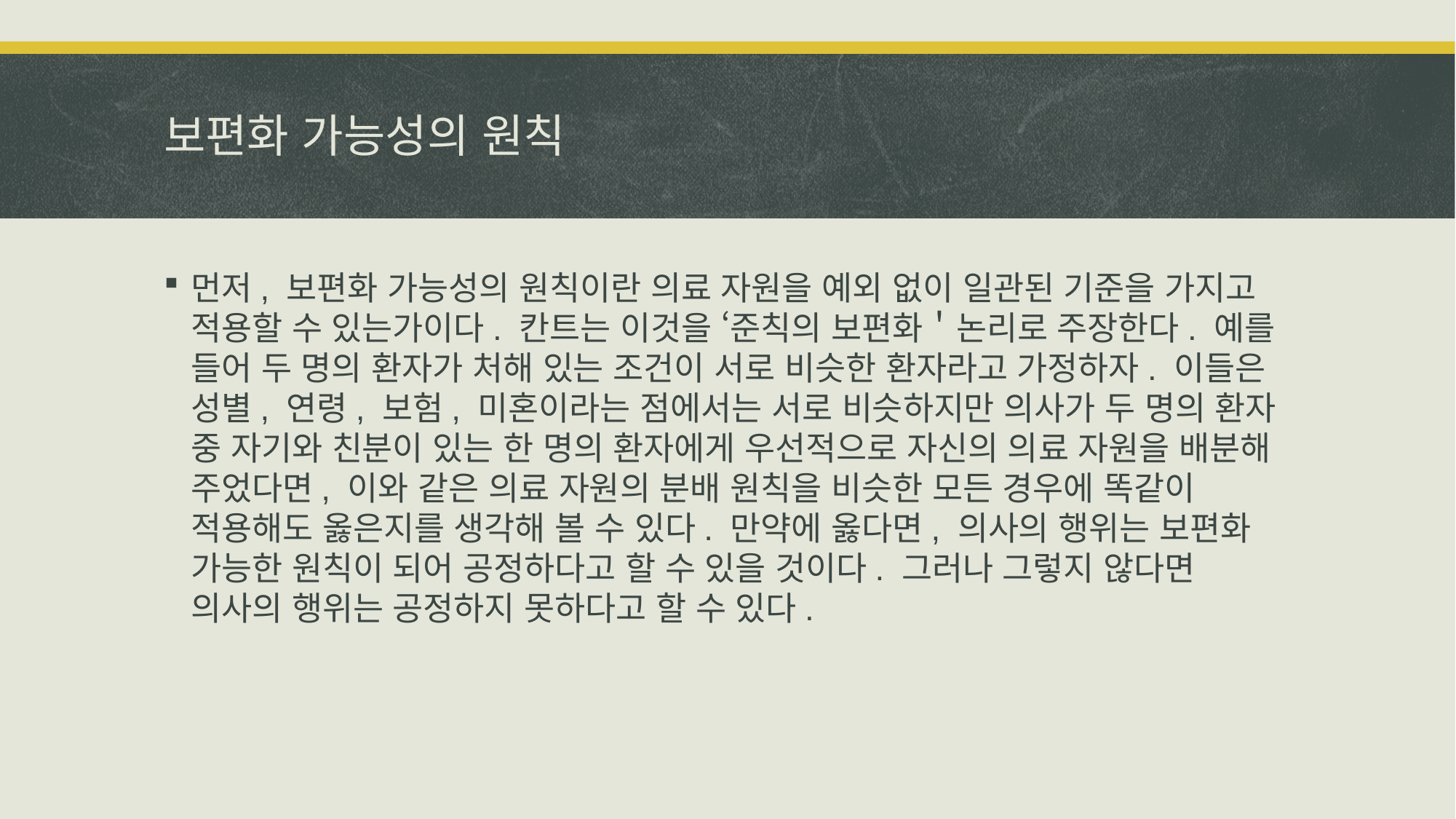

# 보편화 가능성의 원칙
먼저, 보편화 가능성의 원칙이란 의료 자원을 예외 없이 일관된 기준을 가지고 적용할 수 있는가이다. 칸트는 이것을 ‘준칙의 보편화＇논리로 주장한다. 예를 들어 두 명의 환자가 처해 있는 조건이 서로 비슷한 환자라고 가정하자. 이들은 성별, 연령, 보험, 미혼이라는 점에서는 서로 비슷하지만 의사가 두 명의 환자 중 자기와 친분이 있는 한 명의 환자에게 우선적으로 자신의 의료 자원을 배분해 주었다면, 이와 같은 의료 자원의 분배 원칙을 비슷한 모든 경우에 똑같이 적용해도 옳은지를 생각해 볼 수 있다. 만약에 옳다면, 의사의 행위는 보편화 가능한 원칙이 되어 공정하다고 할 수 있을 것이다. 그러나 그렇지 않다면 의사의 행위는 공정하지 못하다고 할 수 있다.